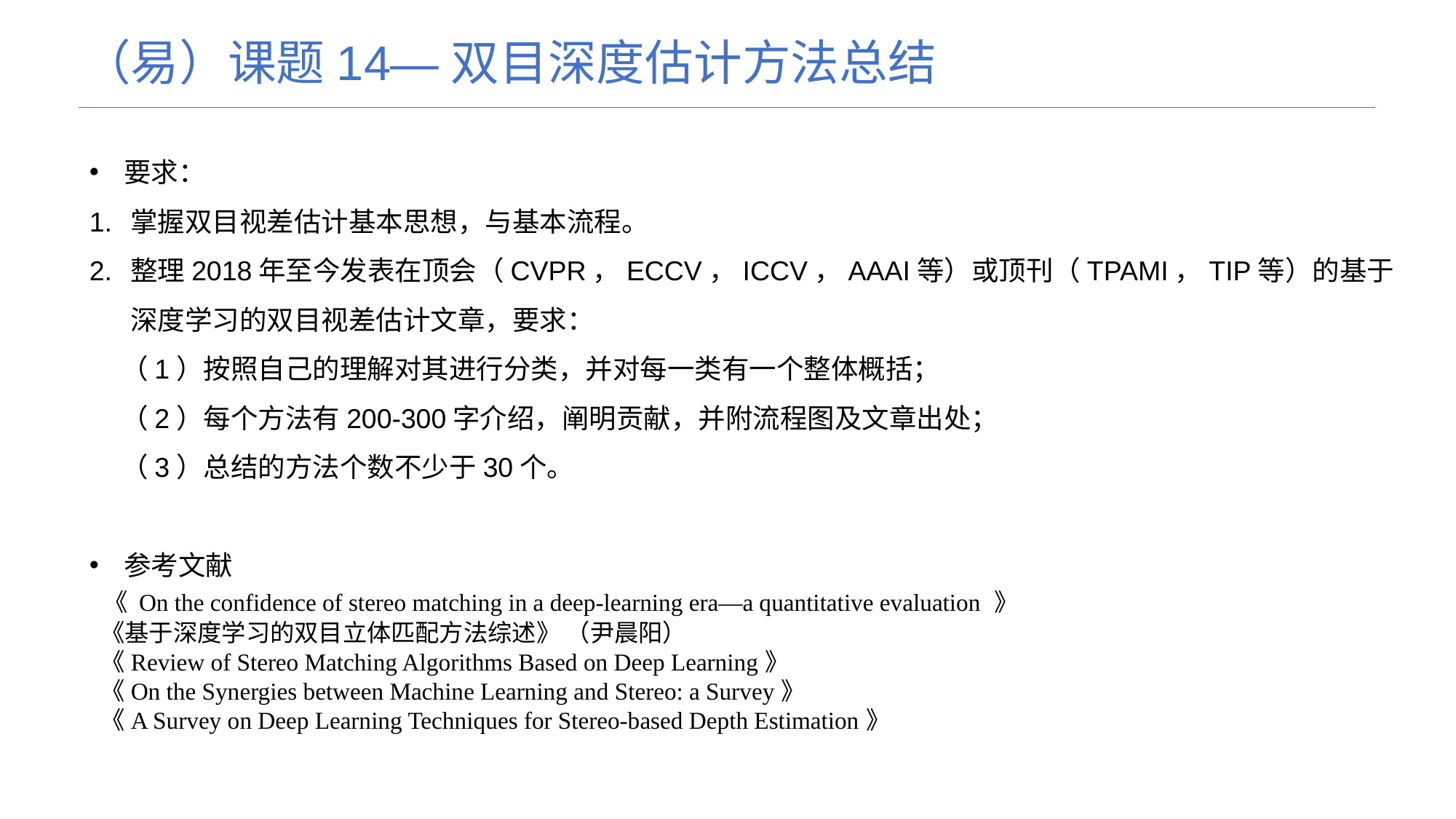

（易）课题14—双目深度估计方法总结
要求：
掌握双目视差估计基本思想，与基本流程。
整理2018年至今发表在顶会（CVPR，ECCV，ICCV，AAAI等）或顶刊（TPAMI，TIP等）的基于深度学习的双目视差估计文章，要求：
    （1）按照自己的理解对其进行分类，并对每一类有一个整体概括；
    （2）每个方法有200-300字介绍，阐明贡献，并附流程图及文章出处；
    （3）总结的方法个数不少于30个。

参考文献
 《 On the confidence of stereo matching in a deep-learning era—a quantitative evaluation 》
 《基于深度学习的双目立体匹配方法综述》 （尹晨阳）
 《Review of Stereo Matching Algorithms Based on Deep Learning》
 《On the Synergies between Machine Learning and Stereo: a Survey》
 《A Survey on Deep Learning Techniques for Stereo-based Depth Estimation》